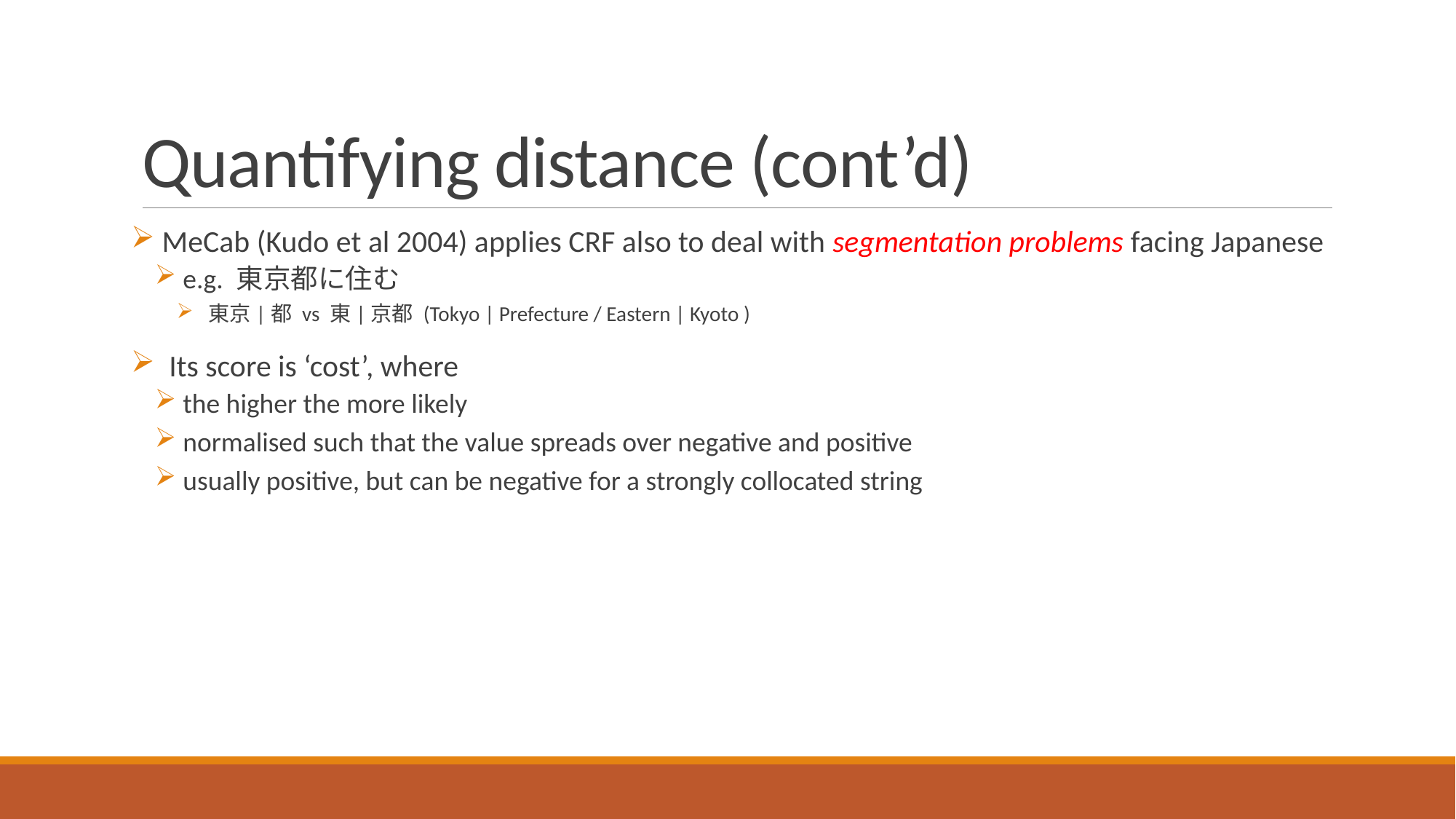

# Quantifying distance (cont’d)
 MeCab (Kudo et al 2004) applies CRF also to deal with segmentation problems facing Japanese
 e.g. 東京都に住む
 東京|都 vs 東|京都 (Tokyo | Prefecture / Eastern | Kyoto )
  Its score is ‘cost’, where
 the higher the more likely
 normalised such that the value spreads over negative and positive
 usually positive, but can be negative for a strongly collocated string